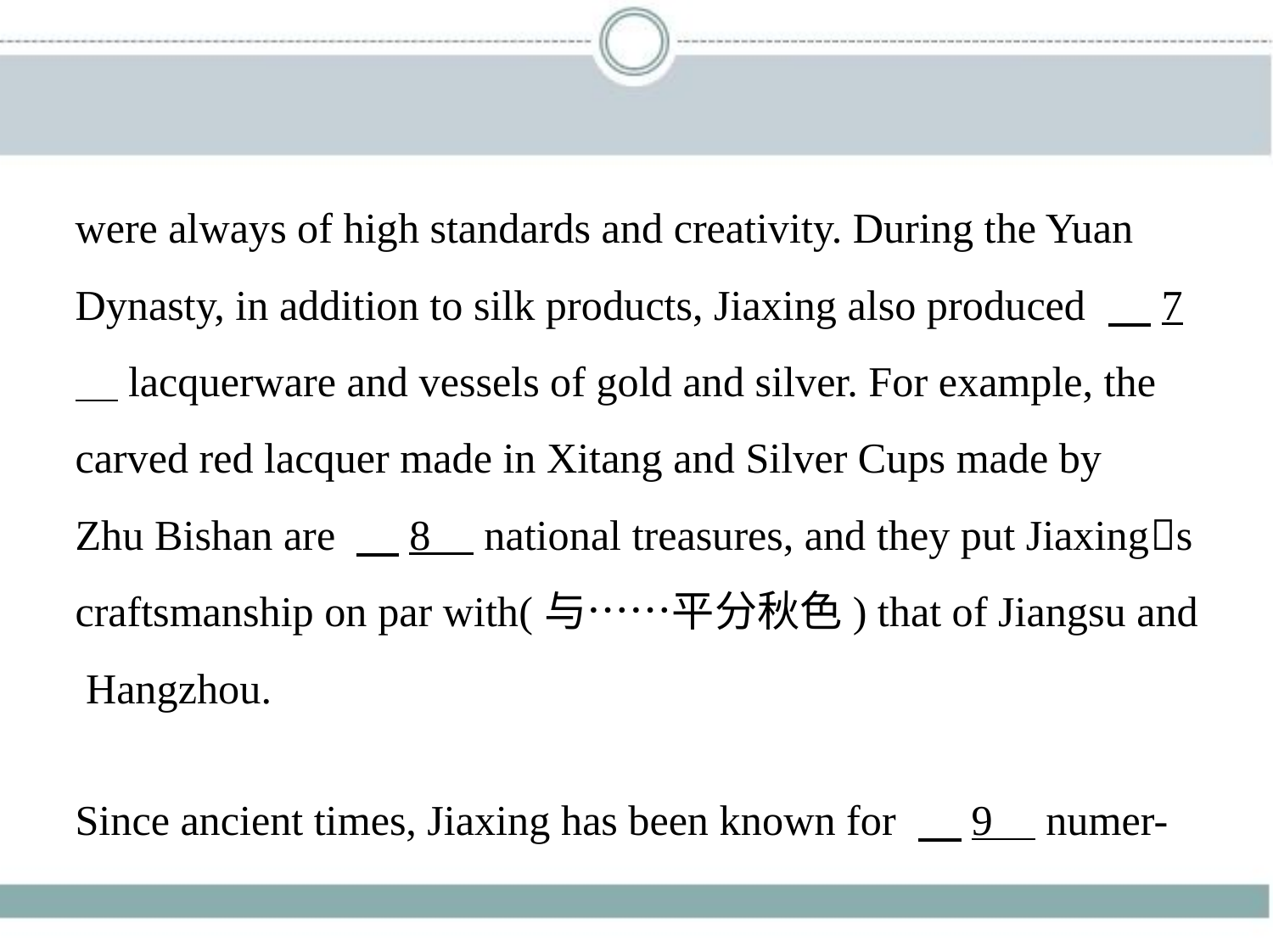

were always of high standards and creativity. During the Yuan
Dynasty, in addition to silk products, Jiaxing also produced 　7
     lacquerware and vessels of gold and silver. For example, the
carved red lacquer made in Xitang and Silver Cups made by
Zhu Bishan are 　8     national treasures, and they put Jiaxing􀆳s
craftsmanship on par with(与……平分秋色) that of Jiangsu and
 Hangzhou.
Since ancient times, Jiaxing has been known for 　9     numer-